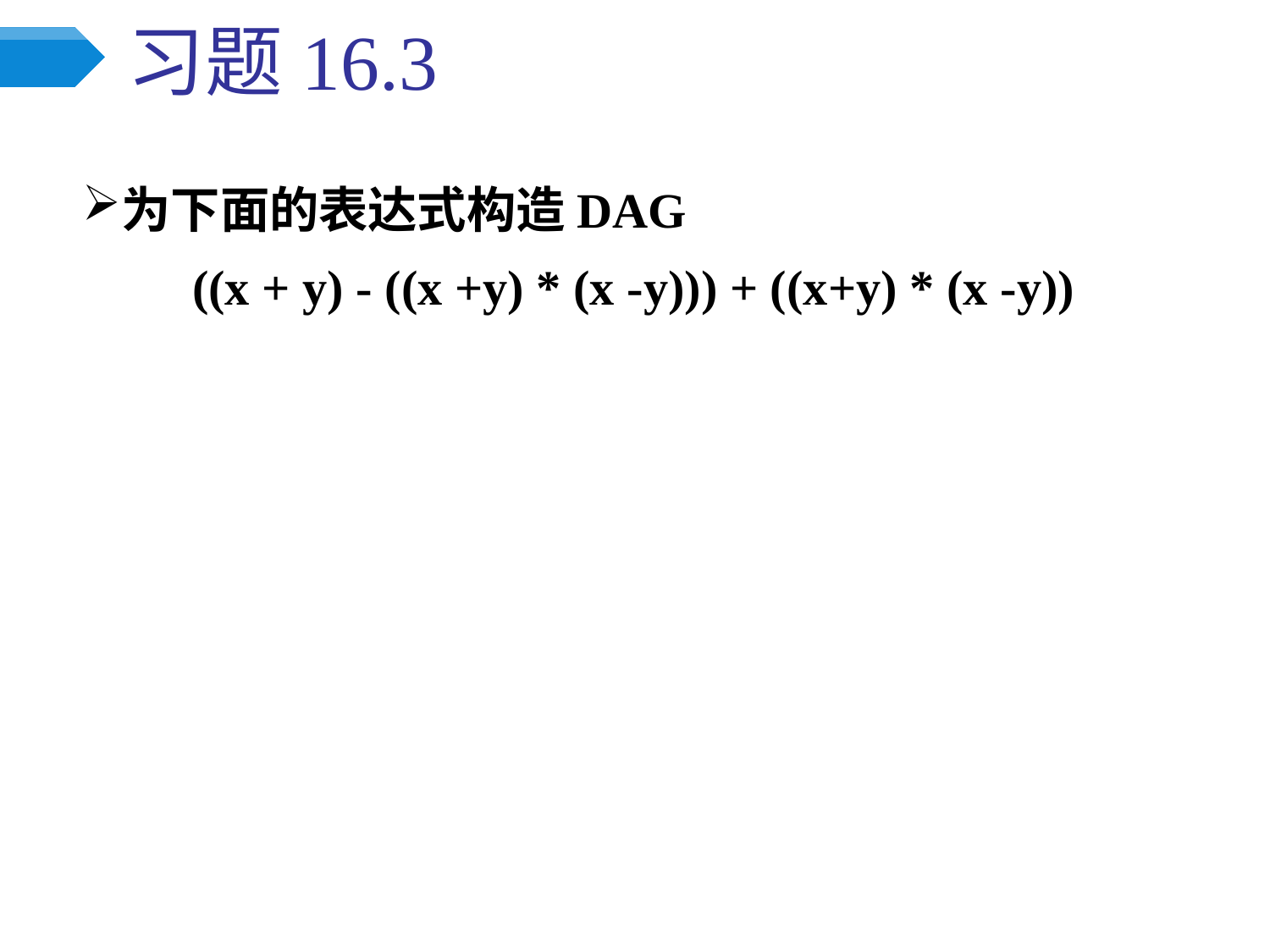

# 习题16.3
为下面的表达式构造DAG
((x + y) - ((x +y) * (x -y))) + ((x+y) * (x -y))